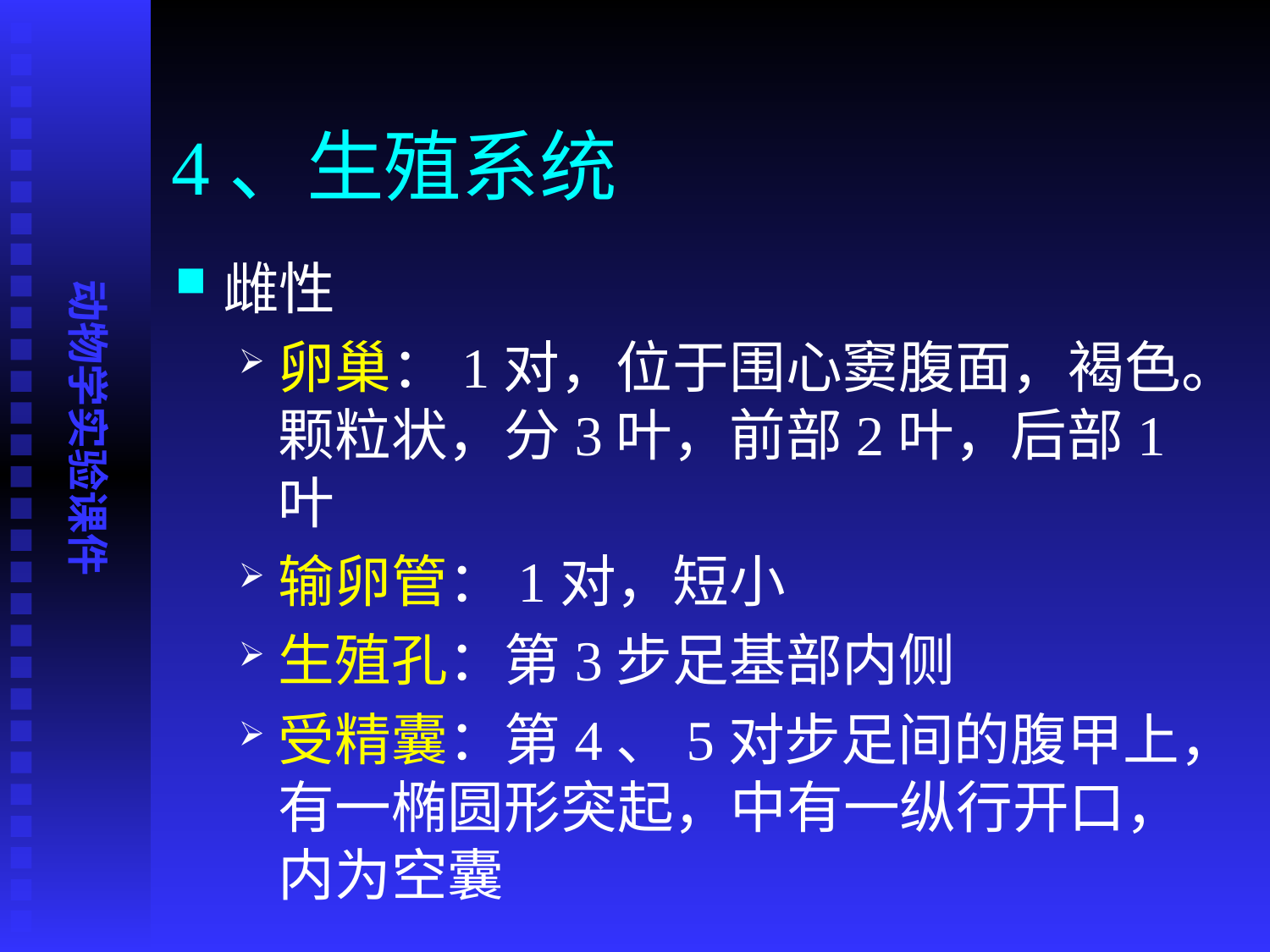

# 4、生殖系统
雌性
卵巢：1对，位于围心窦腹面，褐色。颗粒状，分3叶，前部2叶，后部1叶
输卵管：1对，短小
生殖孔：第3步足基部内侧
受精囊：第4、5对步足间的腹甲上，有一椭圆形突起，中有一纵行开口，内为空囊